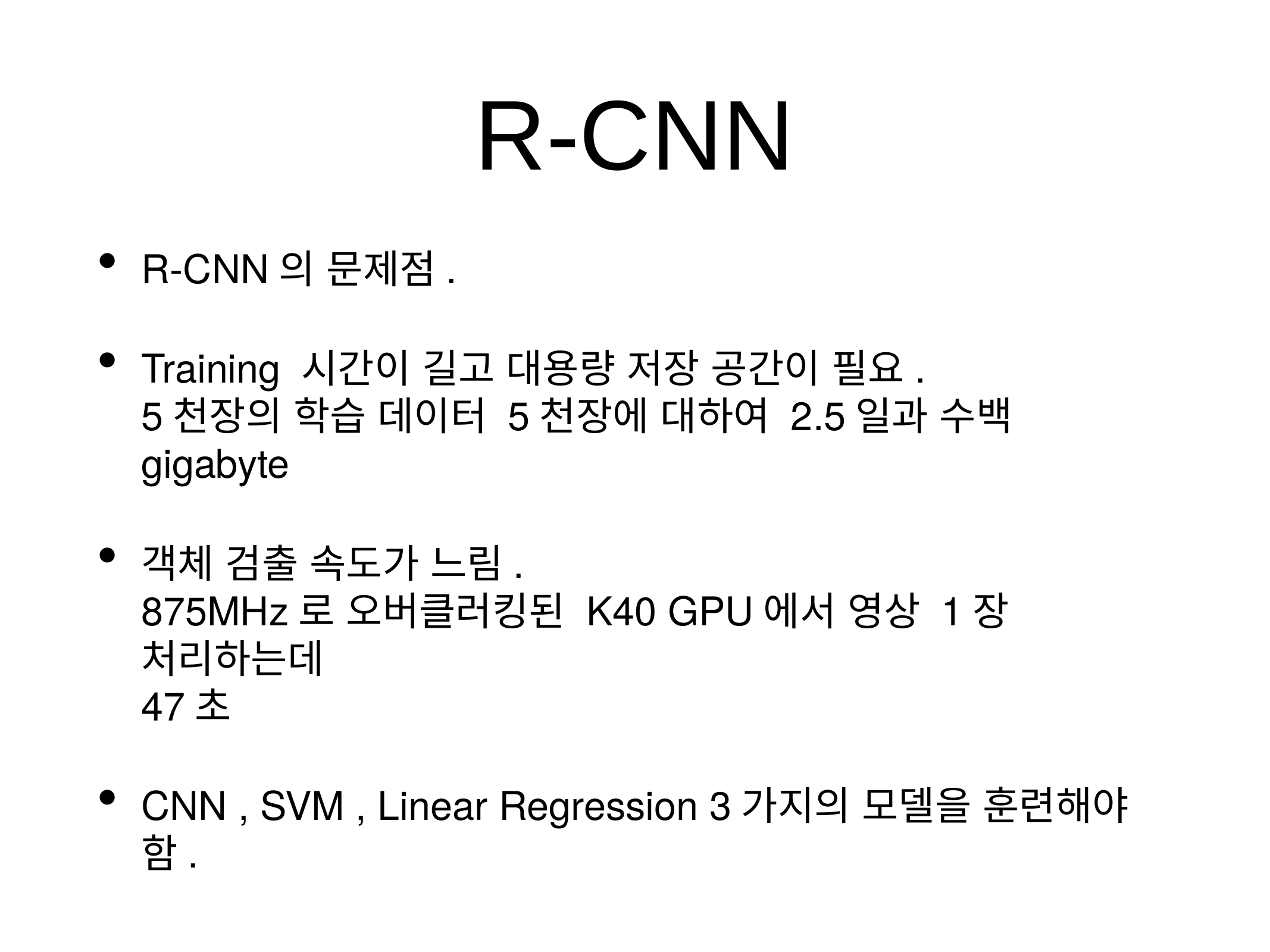

# R-CNN
R-CNN의 문제점.
Training 시간이 길고 대용량 저장 공간이 필요.
5천장의 학습 데이터 5천장에 대하여 2.5일과 수백 gigabyte
객체 검출 속도가 느림.
875MHz로 오버클러킹된 K40 GPU에서 영상 1장 처리하는데
47초
CNN , SVM , Linear Regression 3가지의 모델을 훈련해야함.